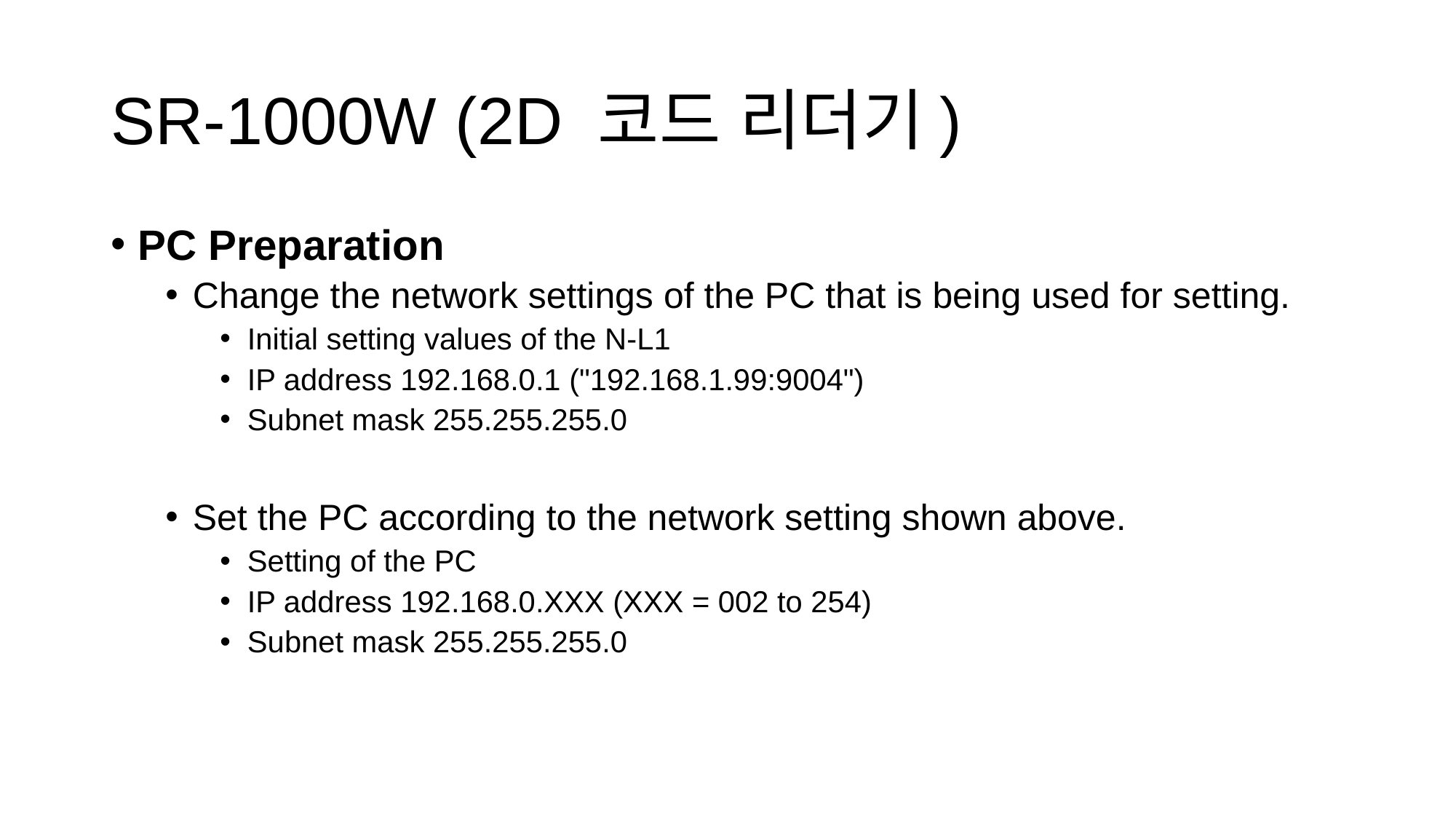

# SR-1000W (2D 코드 리더기)
PC Preparation
Change the network settings of the PC that is being used for setting.
Initial setting values of the N-L1
IP address 192.168.0.1 ("192.168.1.99:9004")
Subnet mask 255.255.255.0

Set the PC according to the network setting shown above.
Setting of the PC
IP address 192.168.0.XXX (XXX = 002 to 254)
Subnet mask 255.255.255.0